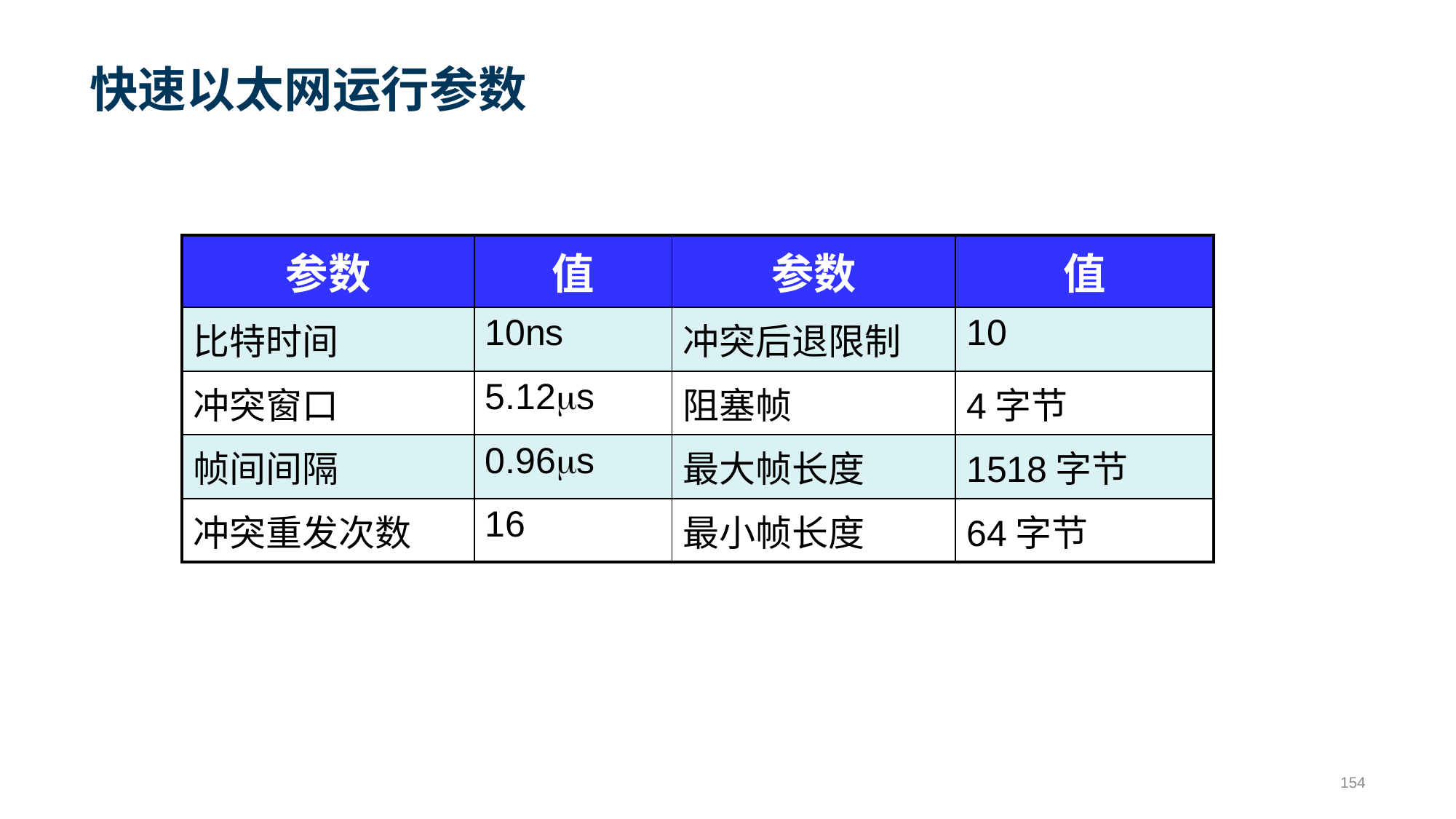

# 快速以太网运行参数
| 参数 | 值 | 参数 | 值 |
| --- | --- | --- | --- |
| 比特时间 | 10ns | 冲突后退限制 | 10 |
| 冲突窗口 | 5.12μs | 阻塞帧 | 4字节 |
| 帧间间隔 | 0.96μs | 最大帧长度 | 1518字节 |
| 冲突重发次数 | 16 | 最小帧长度 | 64字节 |
154